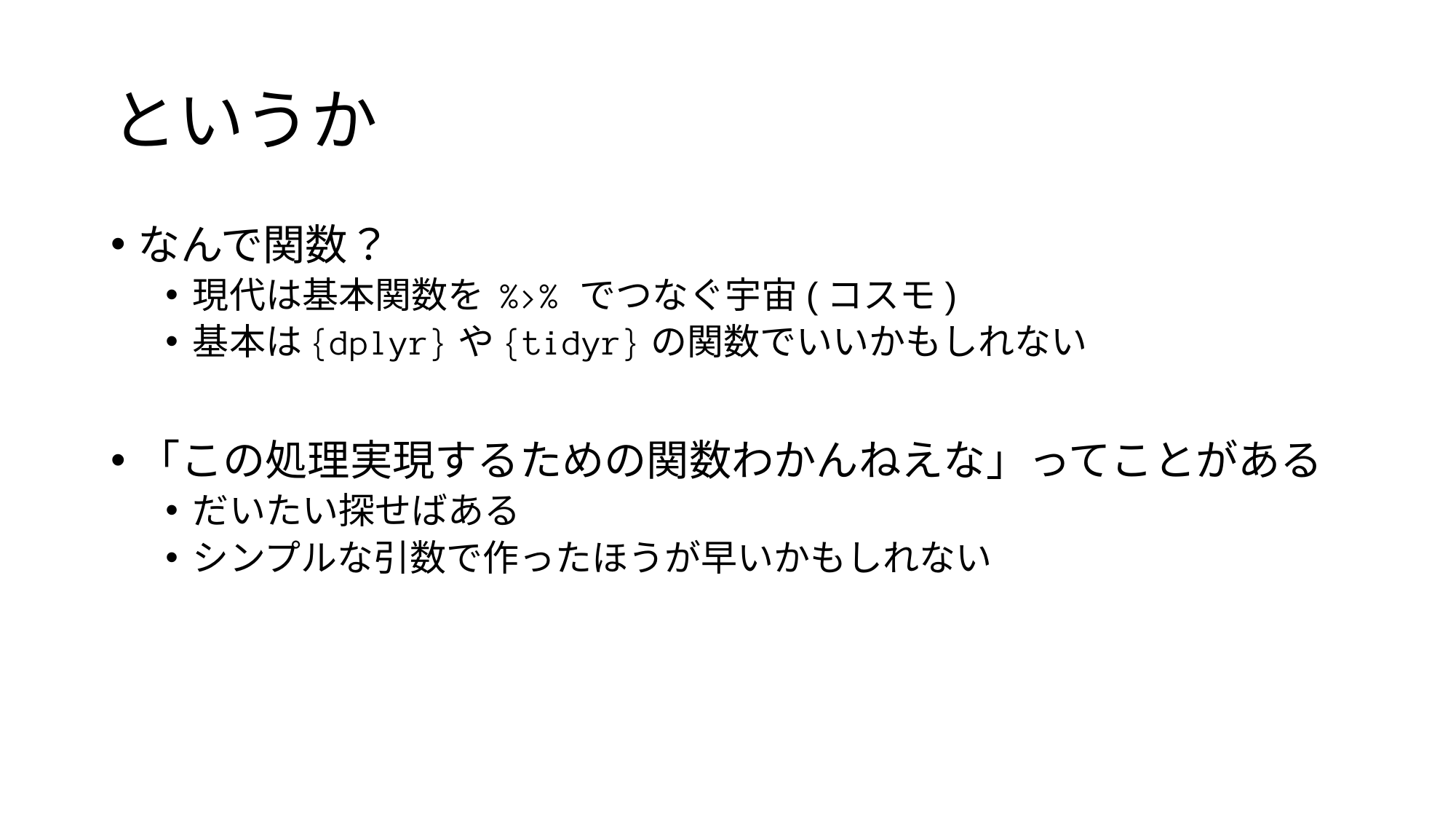

# というか
なんで関数？
現代は基本関数を %>% でつなぐ宇宙(コスモ)
基本は{dplyr}や{tidyr}の関数でいいかもしれない

「この処理実現するための関数わかんねえな」ってことがある
だいたい探せばある
シンプルな引数で作ったほうが早いかもしれない